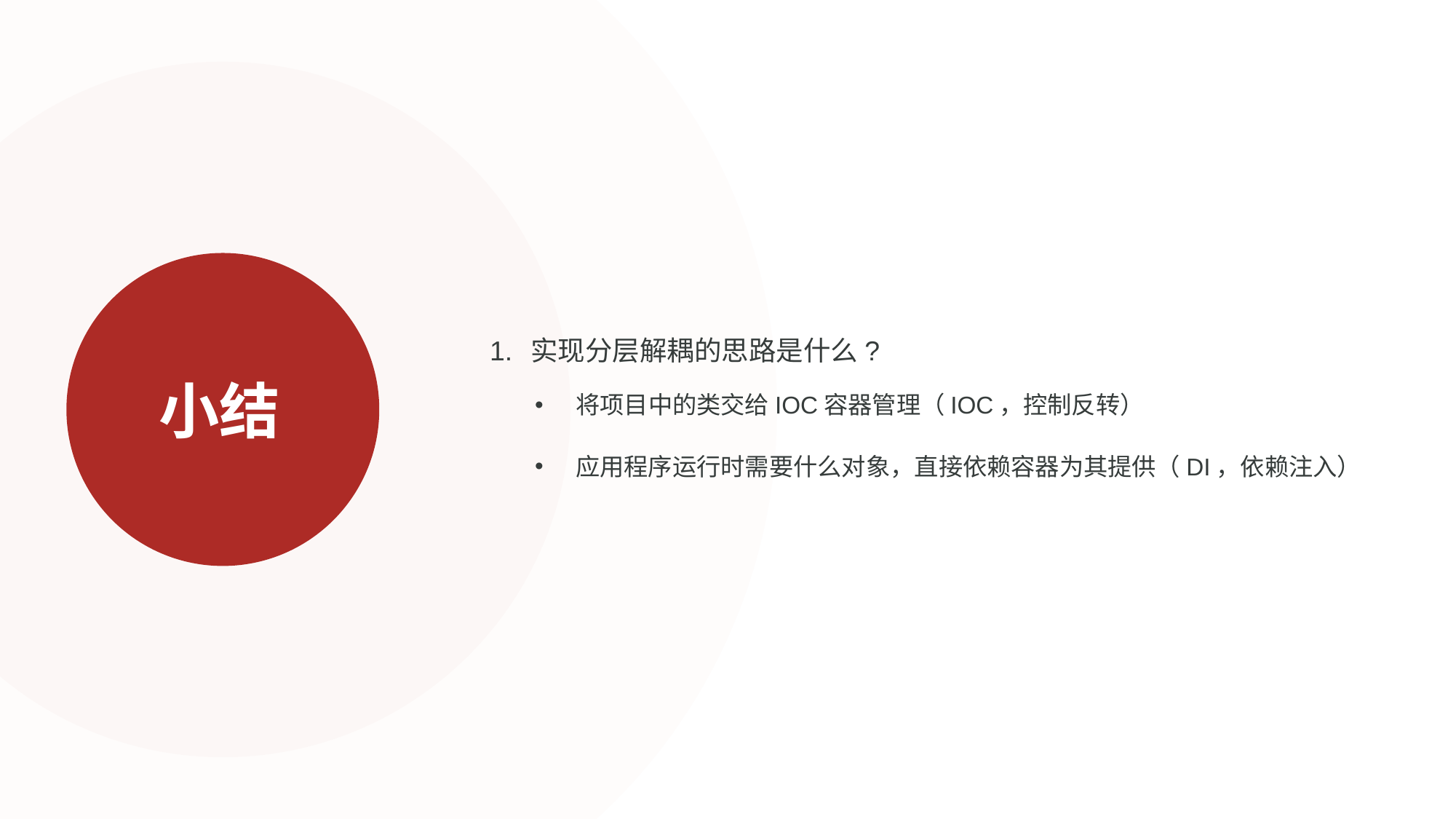

实现分层解耦的思路是什么?
将项目中的类交给IOC容器管理（IOC，控制反转）
应用程序运行时需要什么对象，直接依赖容器为其提供（DI，依赖注入）